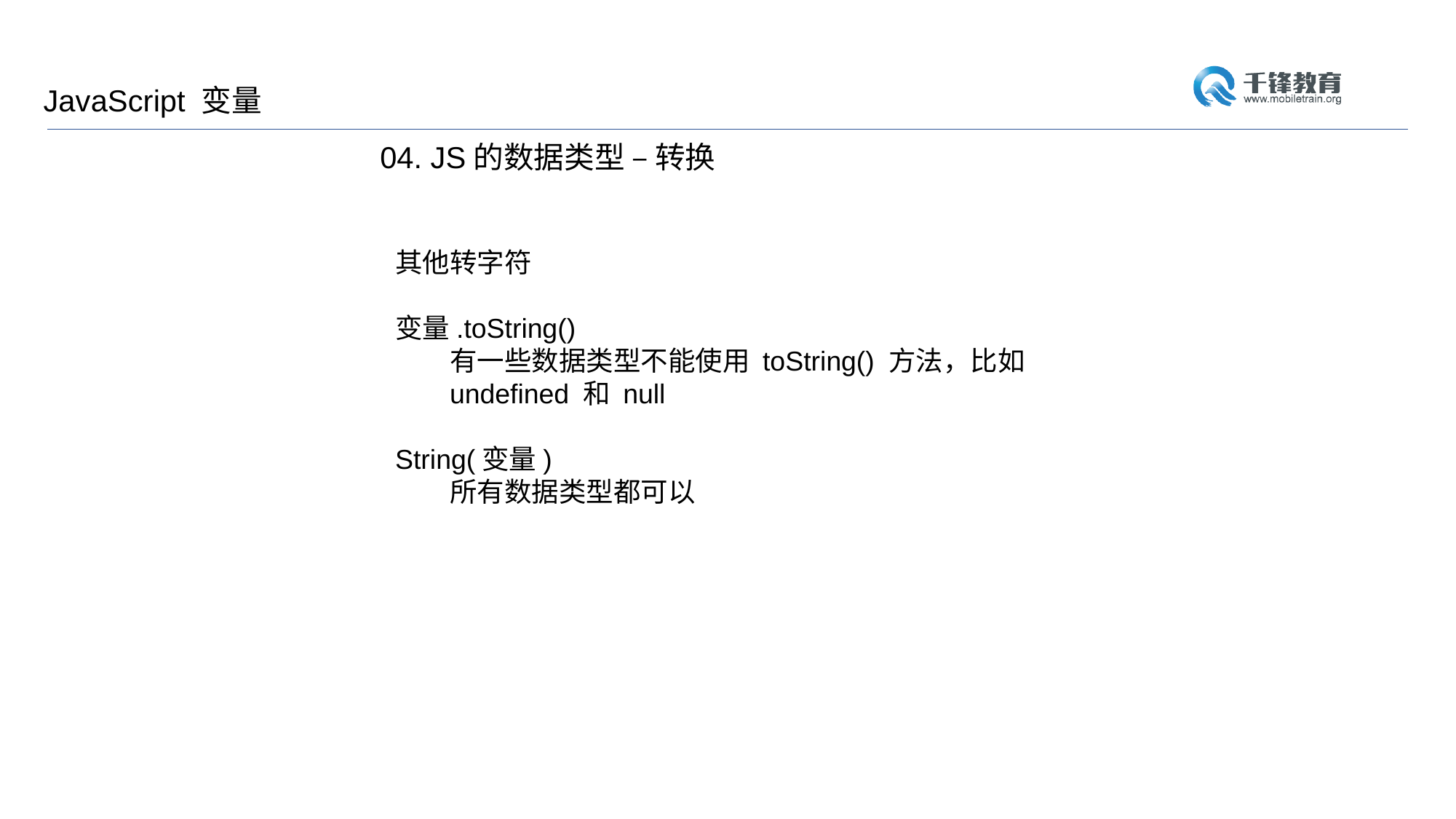

JavaScript 变量
04. JS的数据类型 – 转换
其他转数值

	parseInt( 变量 )

	parseFloat( 变量 )

	Number( 变量 )

	Math.round(变量)
其他转字符

变量.toString()
有一些数据类型不能使用 toString() 方法，比如 undefined 和 null

String(变量)
所有数据类型都可以